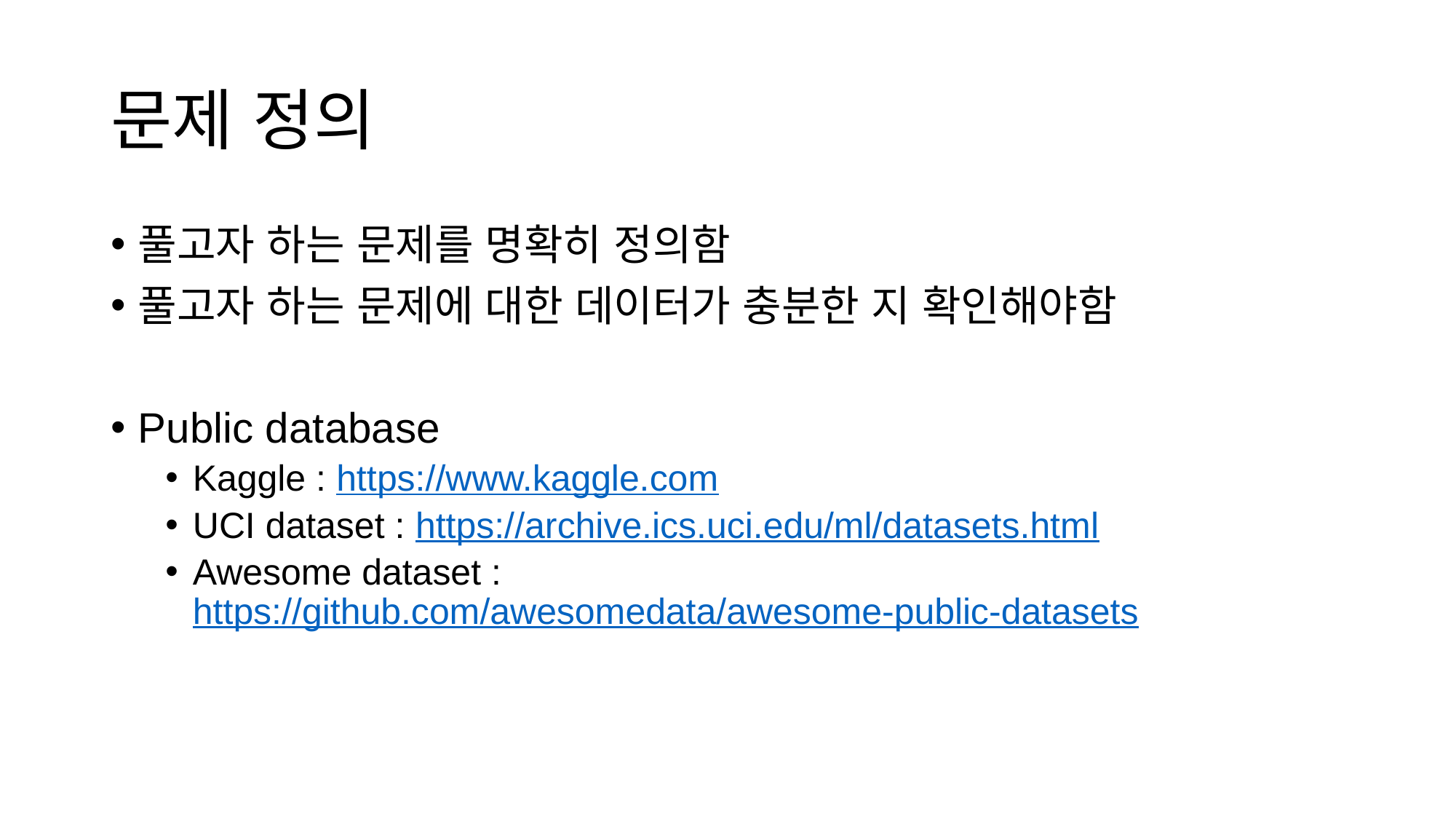

# 문제 정의
풀고자 하는 문제를 명확히 정의함
풀고자 하는 문제에 대한 데이터가 충분한 지 확인해야함

Public database
Kaggle : https://www.kaggle.com
UCI dataset : https://archive.ics.uci.edu/ml/datasets.html
Awesome dataset : https://github.com/awesomedata/awesome-public-datasets